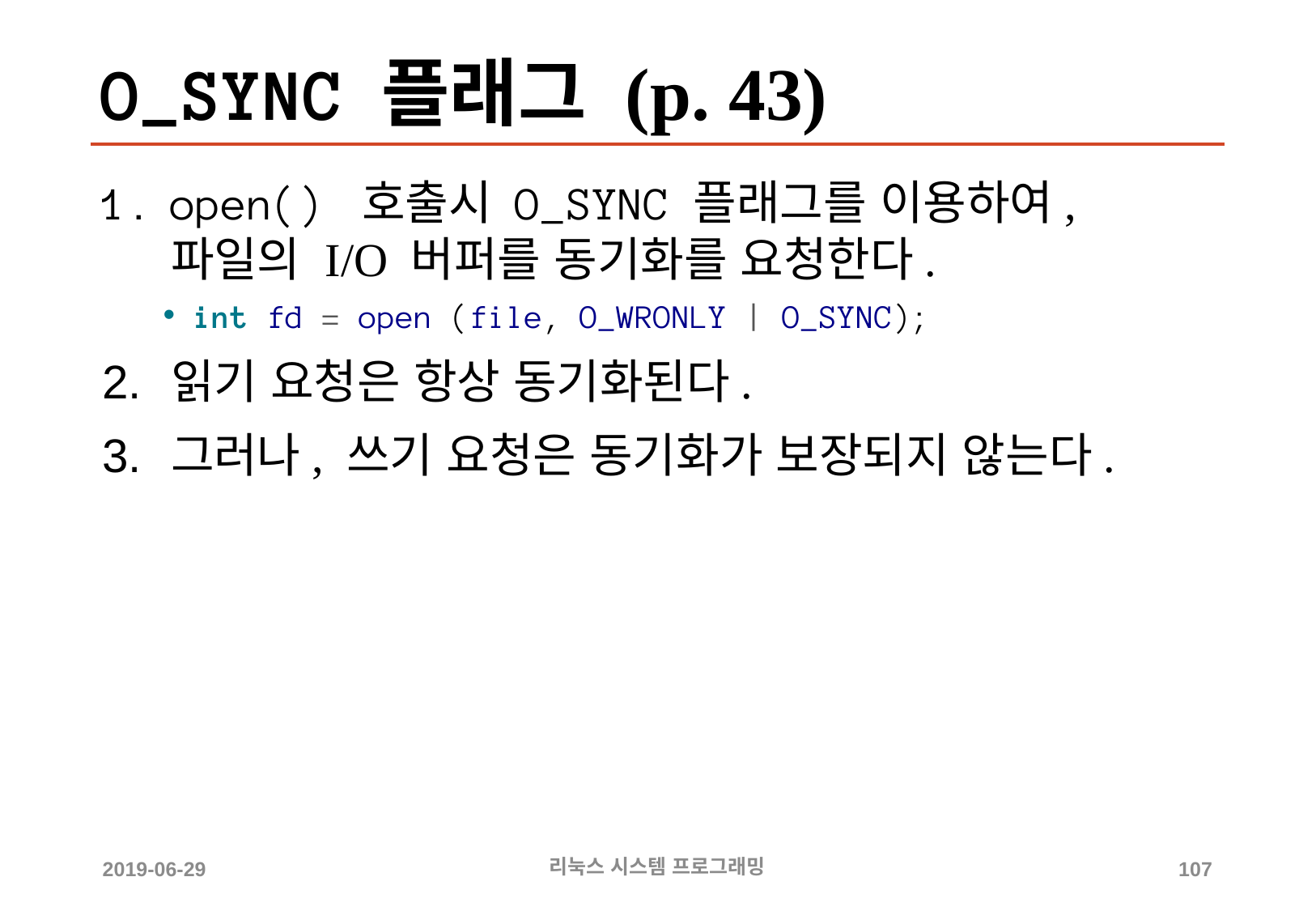

# O_SYNC 플래그 (p. 43)
open() 호출시 O_SYNC 플래그를 이용하여, 파일의 I/O 버퍼를 동기화를 요청한다.
int fd = open (file, O_WRONLY | O_SYNC);
읽기 요청은 항상 동기화된다.
그러나, 쓰기 요청은 동기화가 보장되지 않는다.

2019-06-29
리눅스 시스템 프로그래밍
107